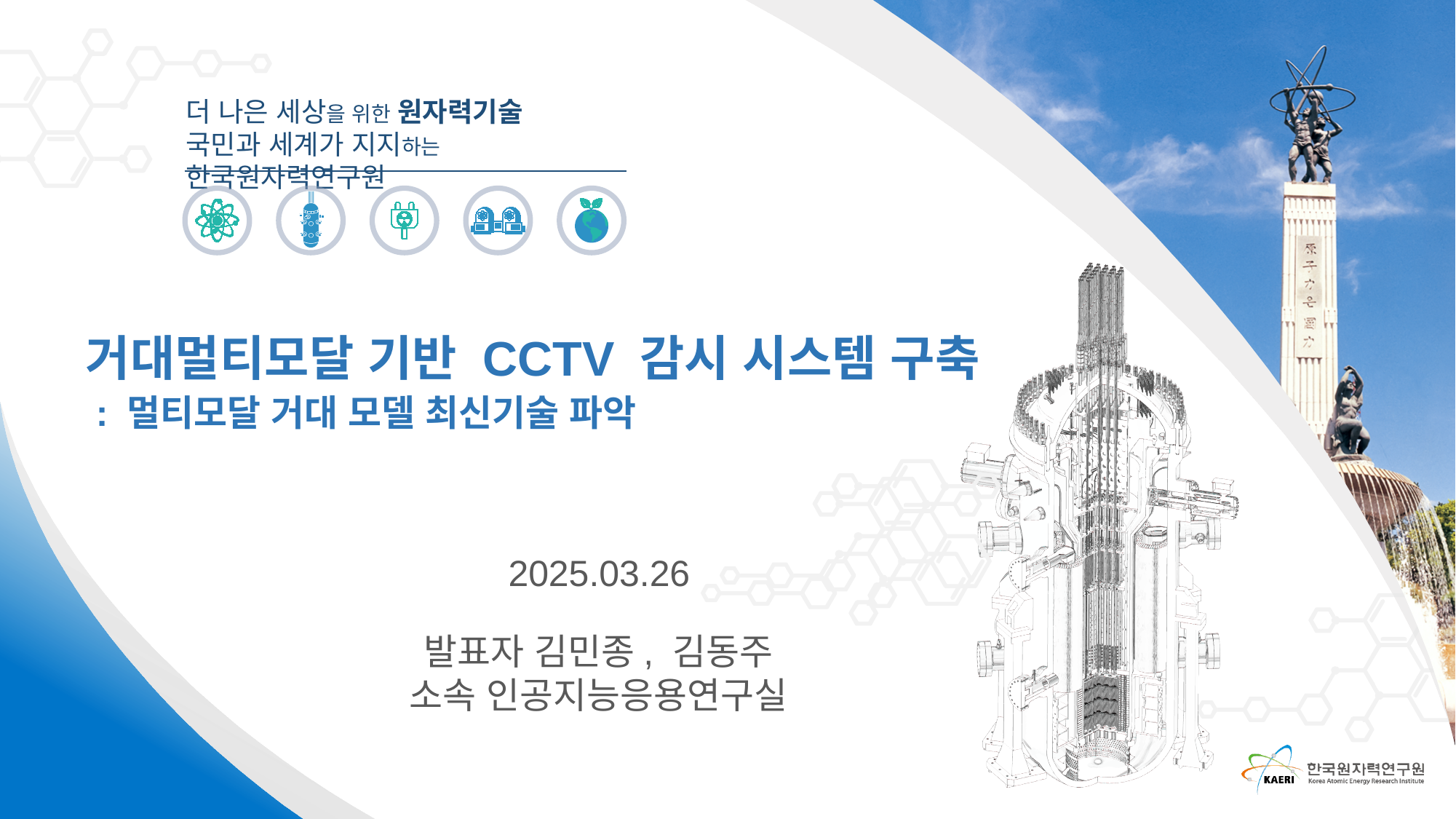

거대멀티모달 기반 CCTV 감시 시스템 구축
 : 멀티모달 거대 모델 최신기술 파악

2025.03.26
발표자 김민종, 김동주
소속 인공지능응용연구실